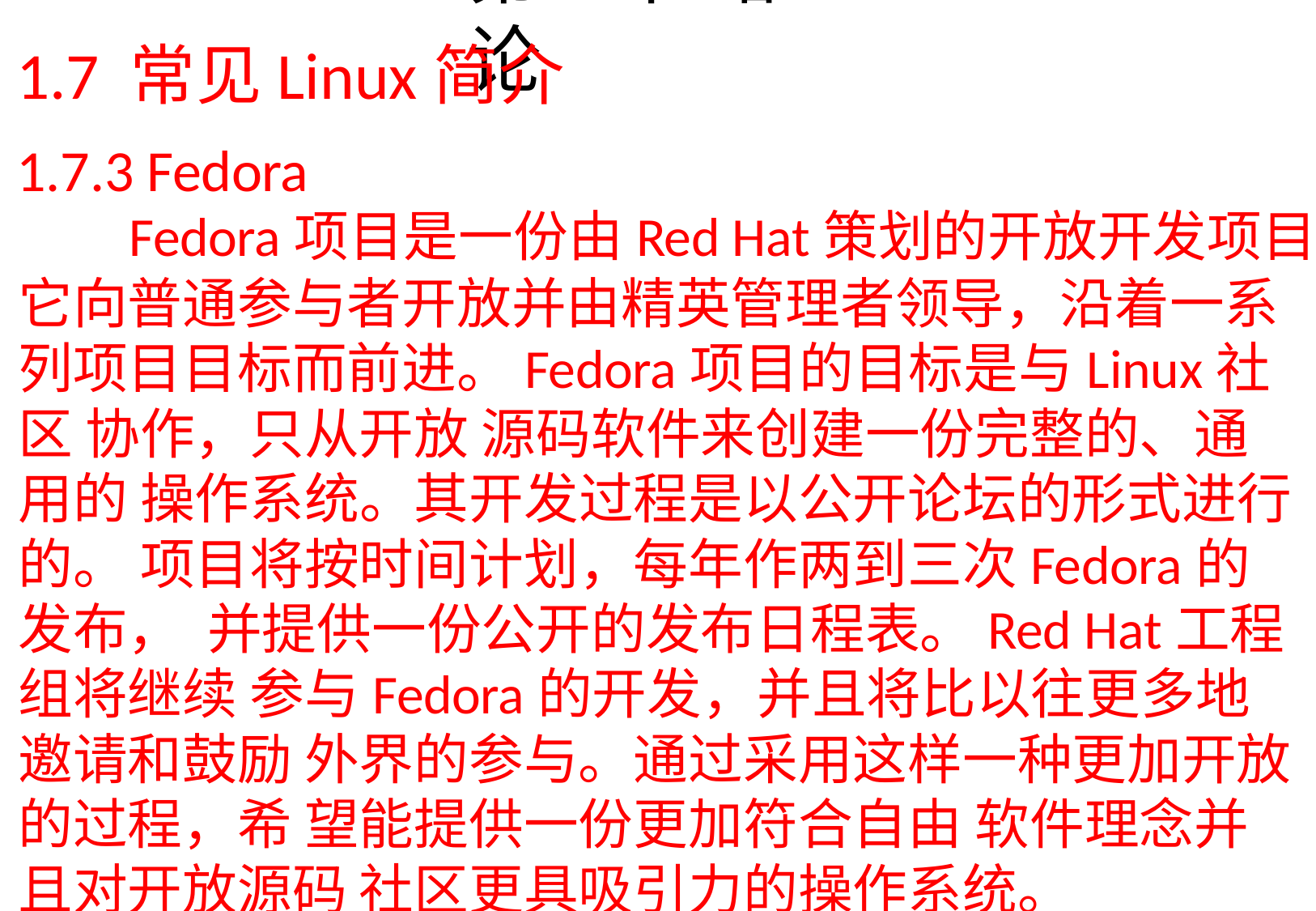

# 第1章 绪论
1.7 常见Linux简介
1.7.3 Fedora
Fedora项目是一份由Red Hat策划的开放开发项目，
它向普通参与者开放并由精英管理者领导，沿着一系 列项目目标而前进。Fedora项目的目标是与Linux社区 协作，只从开放 源码软件来创建一份完整的、通用的 操作系统。其开发过程是以公开论坛的形式进行的。 项目将按时间计划，每年作两到三次Fedora的发布，  并提供一份公开的发布日程表。Red Hat工程组将继续 参与Fedora的开发，并且将比以往更多地邀请和鼓励 外界的参与。通过采用这样一种更加开放的过程，希 望能提供一份更加符合自由 软件理念并且对开放源码 社区更具吸引力的操作系统。